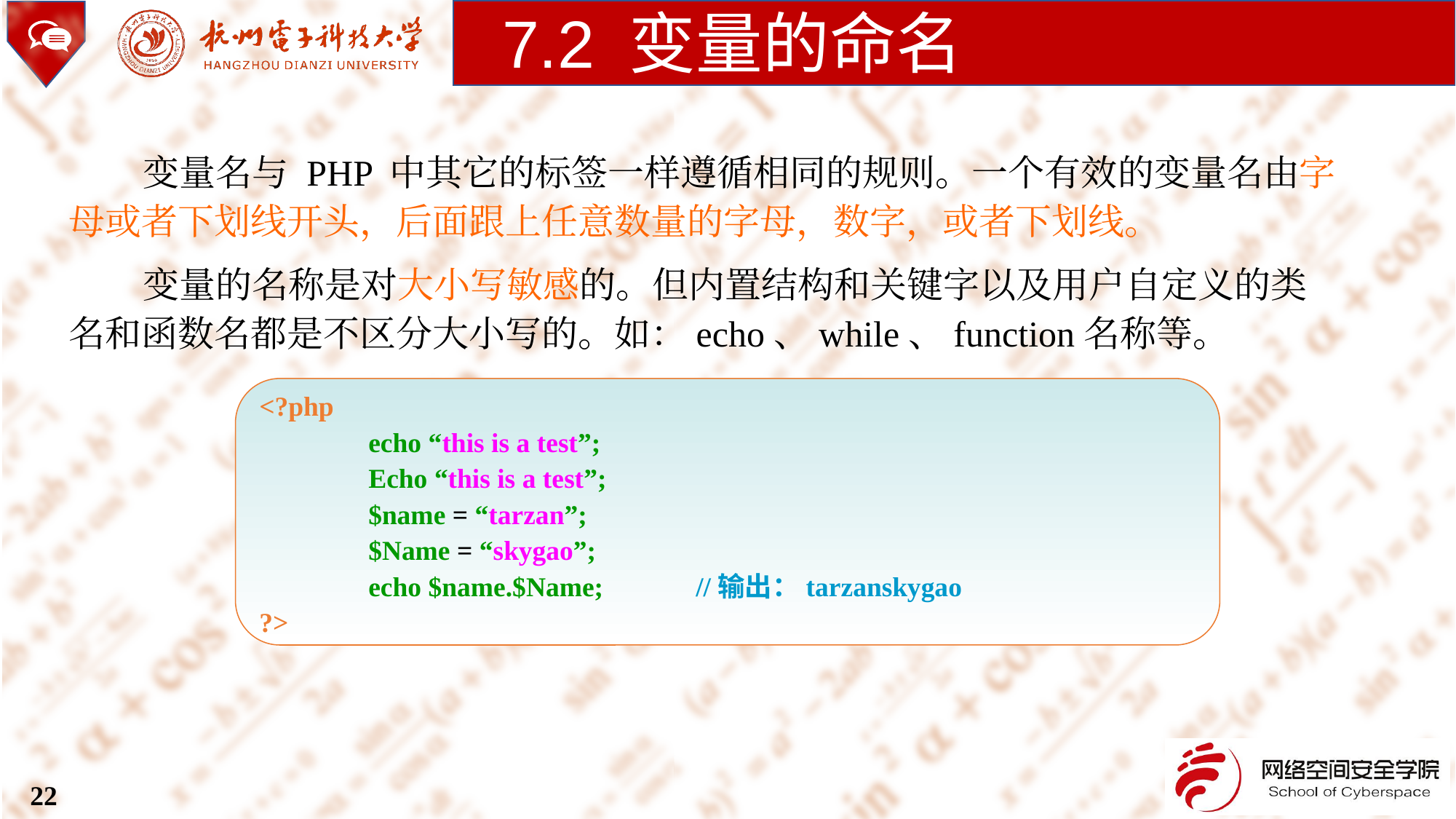

7.2 变量的命名
变量名与 PHP 中其它的标签一样遵循相同的规则。一个有效的变量名由字母或者下划线开头，后面跟上任意数量的字母，数字，或者下划线。
变量的名称是对大小写敏感的。但内置结构和关键字以及用户自定义的类名和函数名都是不区分大小写的。如：echo、while、function名称等。
<?php
	echo “this is a test”;
	Echo “this is a test”;
	$name = “tarzan”;
	$Name = “skygao”;
	echo $name.$Name;	//输出：tarzanskygao
?>
22